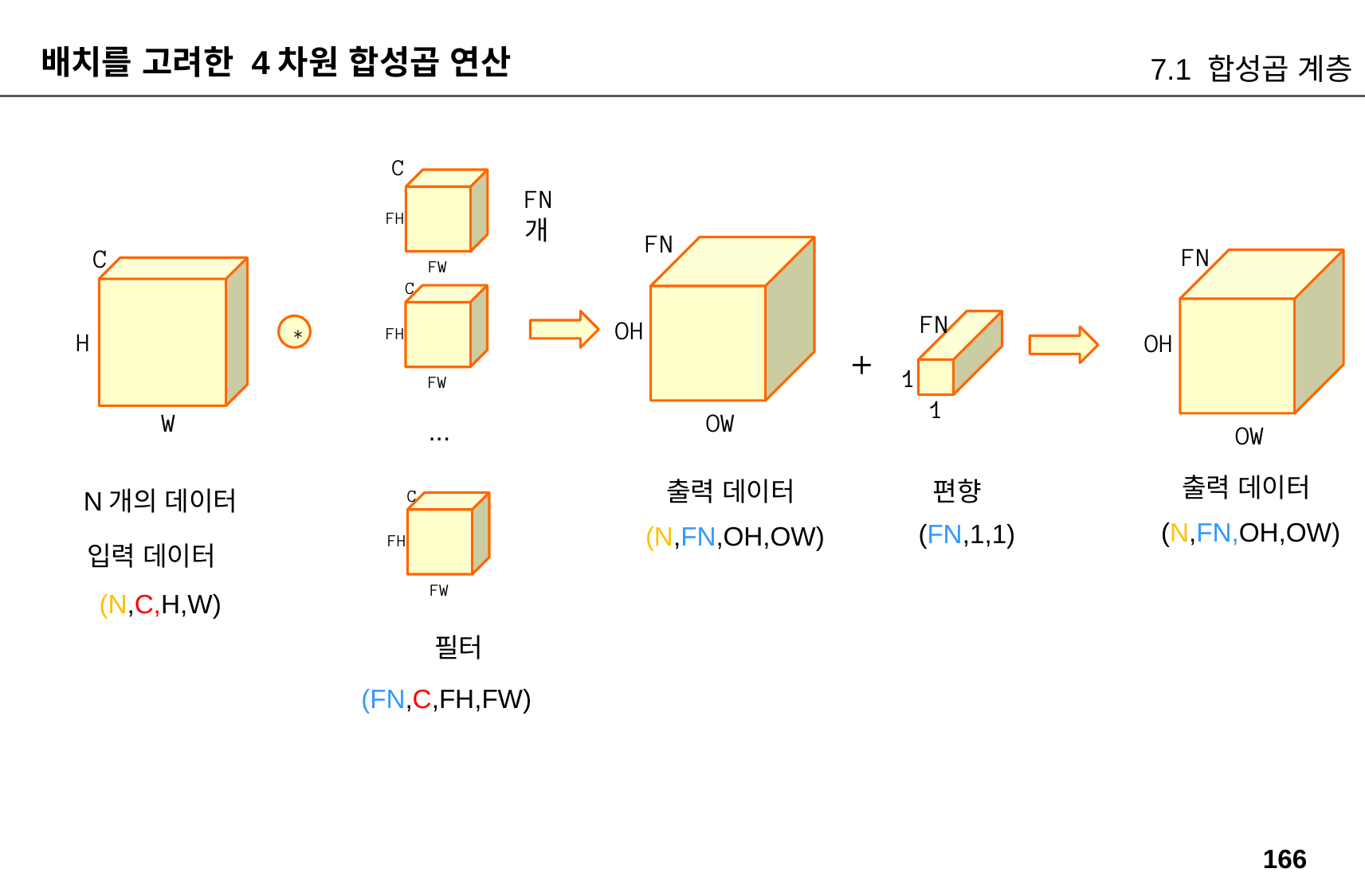

배치를 고려한 4차원 합성곱 연산
7.1 합성곱 계층
C

FN개
FH
FN
FN
C

FW

C

FN
OH

*
FH
H
OH

+
1
FW
1
W
OW
...
OW
출력 데이터
편향
출력 데이터
N개의 데이터
C

(N,FN,OH,OW)
(FN,1,1)
(N,FN,OH,OW)
FH
입력 데이터
FW
(N,C,H,W)
필터
(FN,C,FH,FW)